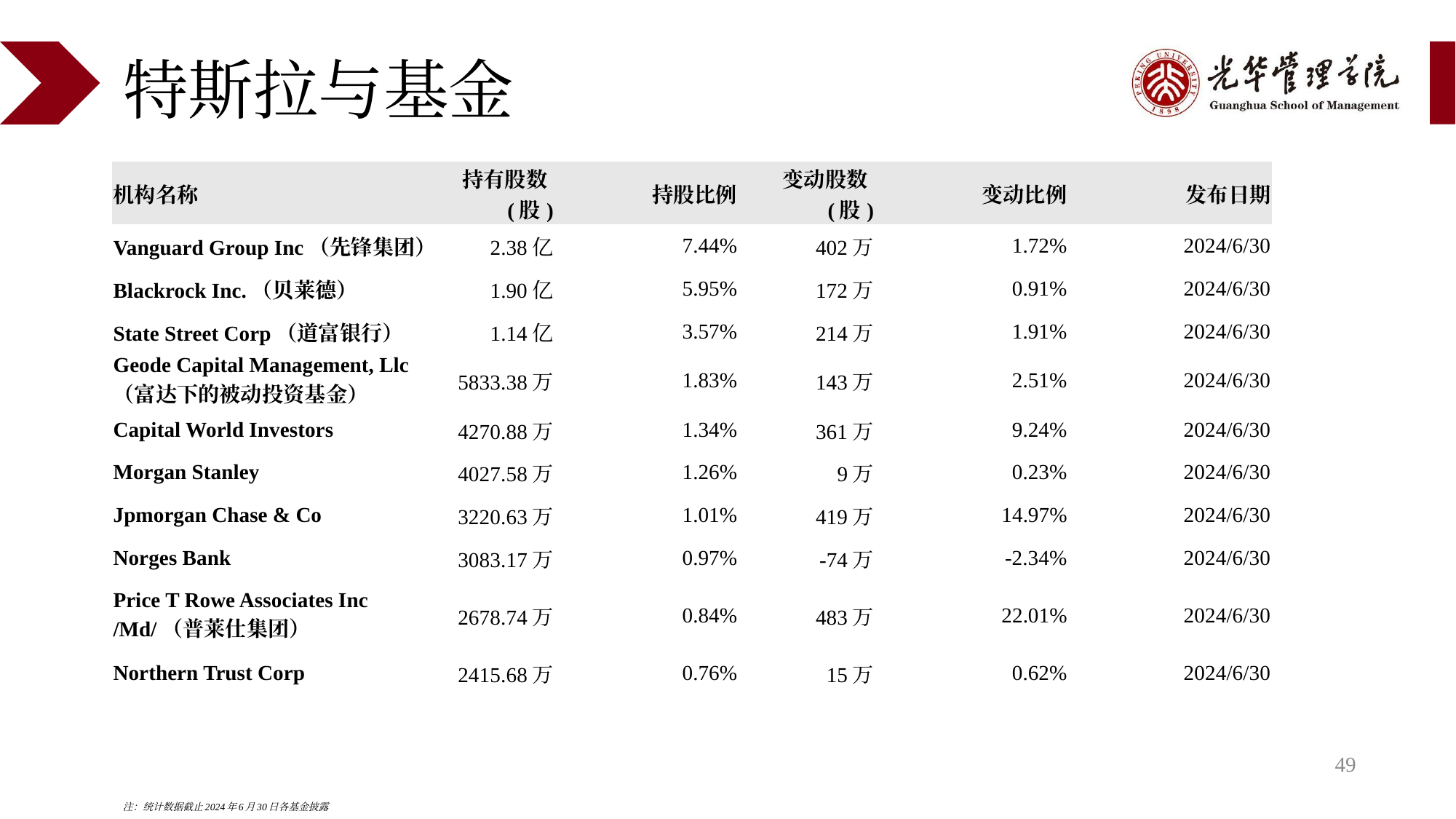

# 特斯拉与基金
| 机构名称 | 持有股数(股) | 持股比例 | 变动股数(股) | 变动比例 | 发布日期 |
| --- | --- | --- | --- | --- | --- |
| Vanguard Group Inc（先锋集团） | 2.38亿 | 7.44% | 402万 | 1.72% | 2024/6/30 |
| Blackrock Inc.（贝莱德） | 1.90亿 | 5.95% | 172万 | 0.91% | 2024/6/30 |
| State Street Corp（道富银行） | 1.14亿 | 3.57% | 214万 | 1.91% | 2024/6/30 |
| Geode Capital Management, Llc（富达下的被动投资基金） | 5833.38万 | 1.83% | 143万 | 2.51% | 2024/6/30 |
| Capital World Investors | 4270.88万 | 1.34% | 361万 | 9.24% | 2024/6/30 |
| Morgan Stanley | 4027.58万 | 1.26% | 9万 | 0.23% | 2024/6/30 |
| Jpmorgan Chase & Co | 3220.63万 | 1.01% | 419万 | 14.97% | 2024/6/30 |
| Norges Bank | 3083.17万 | 0.97% | -74万 | -2.34% | 2024/6/30 |
| Price T Rowe Associates Inc /Md/（普莱仕集团） | 2678.74万 | 0.84% | 483万 | 22.01% | 2024/6/30 |
| Northern Trust Corp | 2415.68万 | 0.76% | 15万 | 0.62% | 2024/6/30 |
49
注：统计数据截止2024年6月30日各基金披露